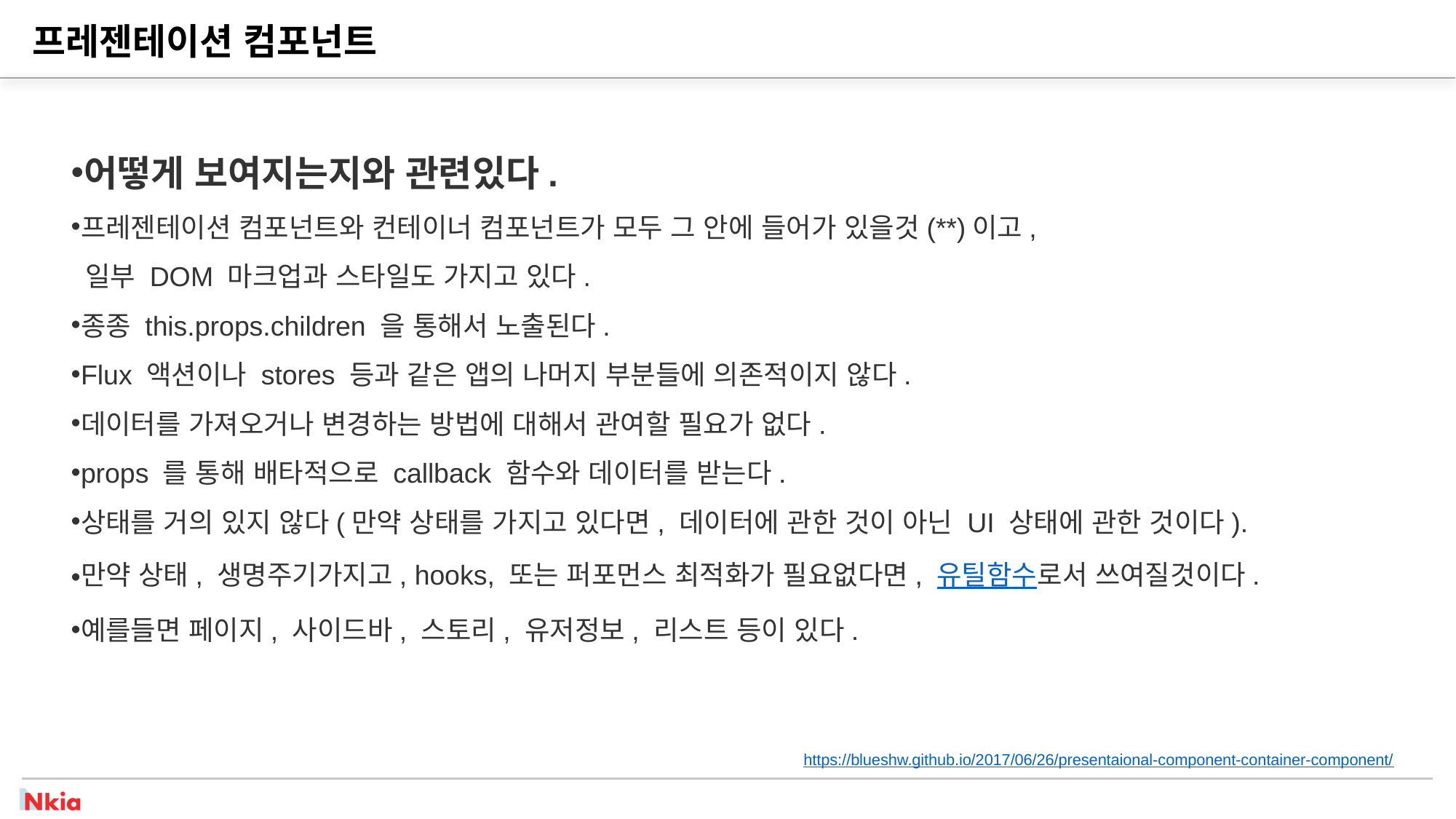

# 프레젠테이션 컴포넌트
어떻게 보여지는지와 관련있다.
프레젠테이션 컴포넌트와 컨테이너 컴포넌트가 모두 그 안에 들어가 있을것(**)이고,
 일부 DOM 마크업과 스타일도 가지고 있다.
종종 this.props.children 을 통해서 노출된다.
Flux 액션이나 stores 등과 같은 앱의 나머지 부분들에 의존적이지 않다.
데이터를 가져오거나 변경하는 방법에 대해서 관여할 필요가 없다.
props 를 통해 배타적으로 callback 함수와 데이터를 받는다.
상태를 거의 있지 않다(만약 상태를 가지고 있다면, 데이터에 관한 것이 아닌 UI 상태에 관한 것이다).
만약 상태, 생명주기가지고, hooks, 또는 퍼포먼스 최적화가 필요없다면, 유틸함수로서 쓰여질것이다.
예를들면 페이지, 사이드바, 스토리, 유저정보, 리스트 등이 있다.
https://blueshw.github.io/2017/06/26/presentaional-component-container-component/